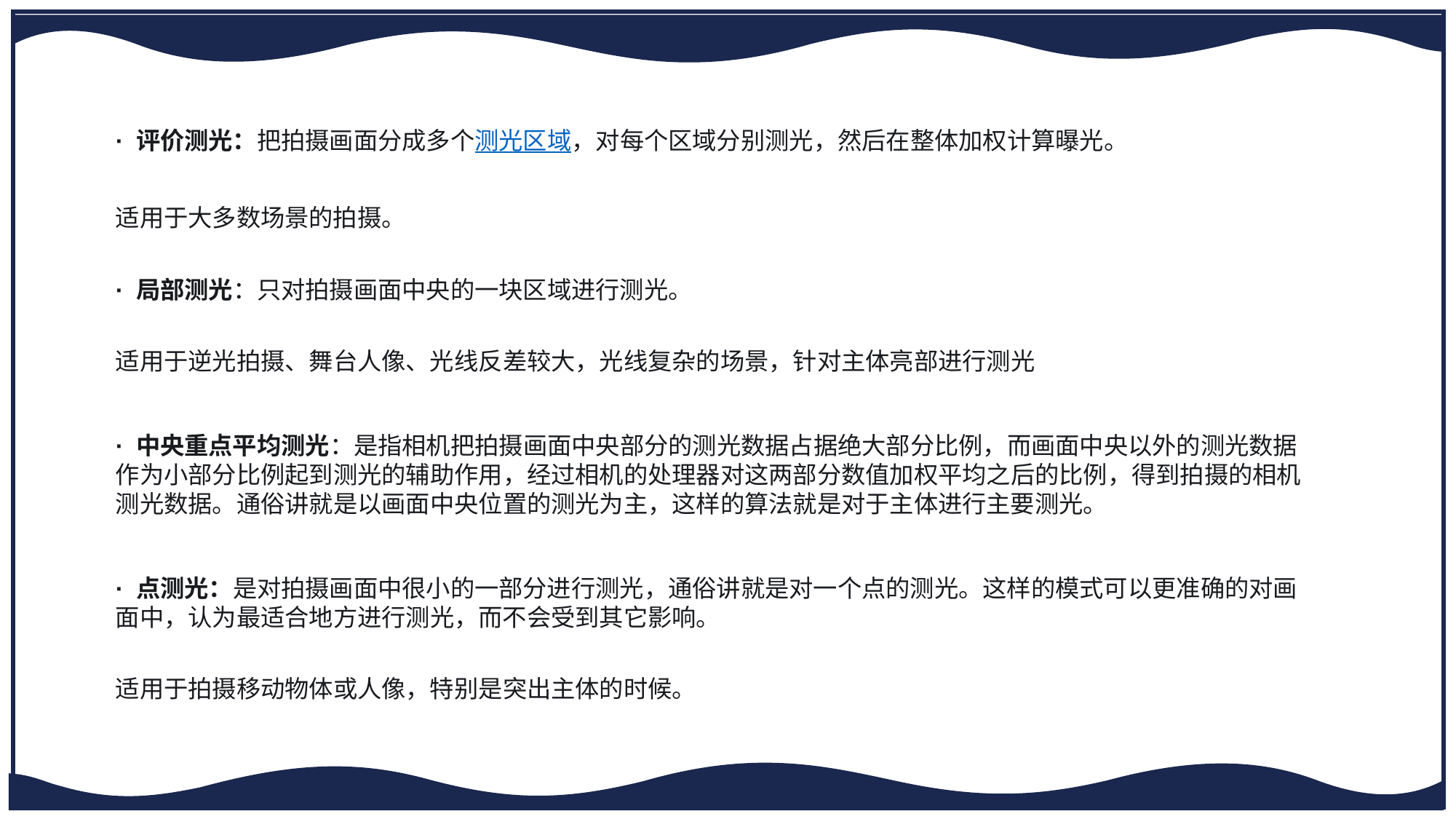

· 评价测光：把拍摄画面分成多个测光区域，对每个区域分别测光，然后在整体加权计算曝光。
适用于大多数场景的拍摄。

· 局部测光：只对拍摄画面中央的一块区域进行测光。
适用于逆光拍摄、舞台人像、光线反差较大，光线复杂的场景，针对主体亮部进行测光
· 中央重点平均测光：是指相机把拍摄画面中央部分的测光数据占据绝大部分比例，而画面中央以外的测光数据作为小部分比例起到测光的辅助作用，经过相机的处理器对这两部分数值加权平均之后的比例，得到拍摄的相机测光数据。通俗讲就是以画面中央位置的测光为主，这样的算法就是对于主体进行主要测光。
· 点测光：是对拍摄画面中很小的一部分进行测光，通俗讲就是对一个点的测光。这样的模式可以更准确的对画面中，认为最适合地方进行测光，而不会受到其它影响。
适用于拍摄移动物体或人像，特别是突出主体的时候。